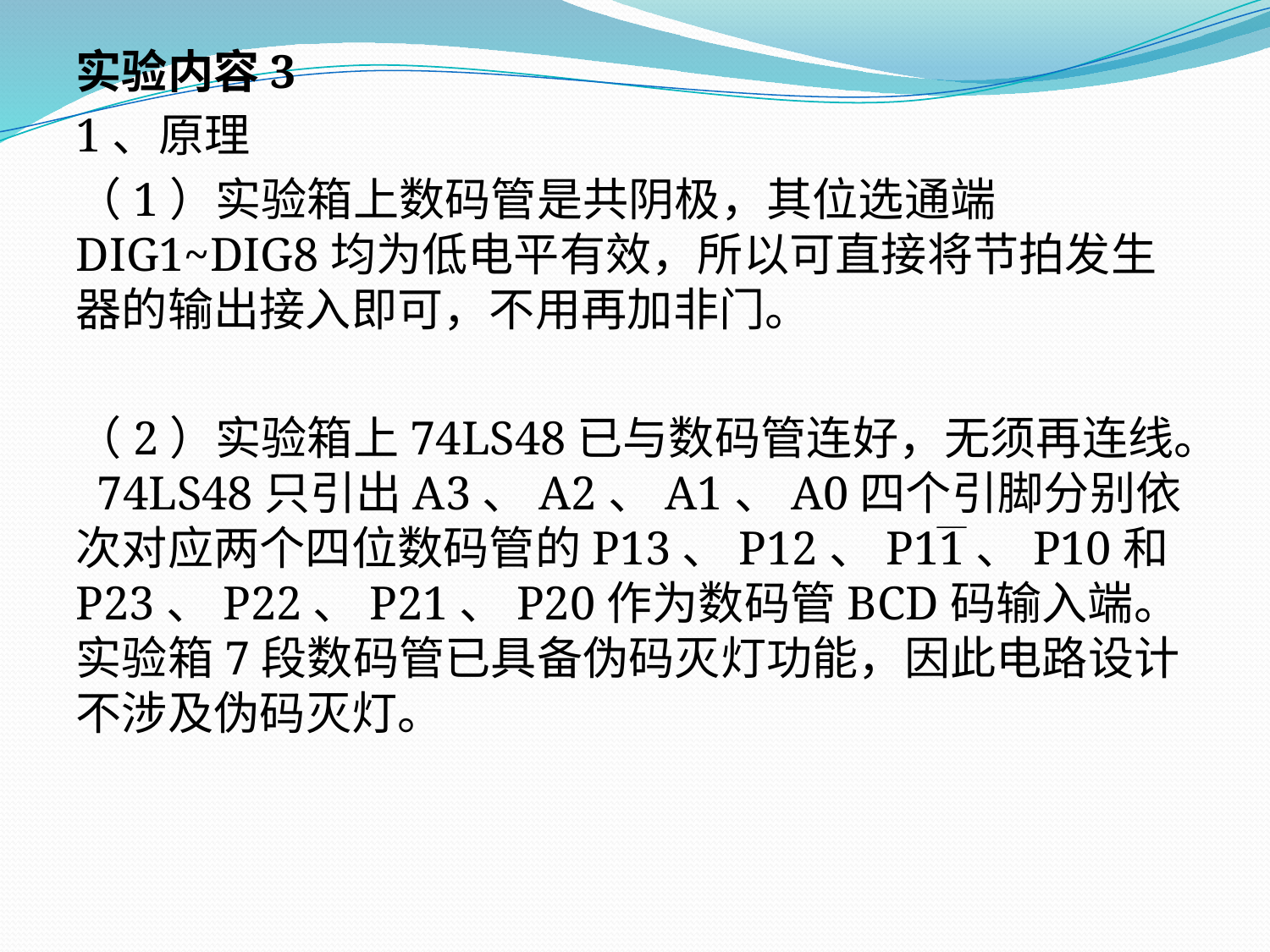

实验内容3
1、原理
（1）实验箱上数码管是共阴极，其位选通端DIG1~DIG8均为低电平有效，所以可直接将节拍发生器的输出接入即可，不用再加非门。

（2）实验箱上74LS48已与数码管连好，无须再连线。 74LS48只引出A3、A2、A1、A0四个引脚分别依次对应两个四位数码管的P13、P12、P11、P10和P23、P22、P21、P20作为数码管BCD码输入端。实验箱7段数码管已具备伪码灭灯功能，因此电路设计不涉及伪码灭灯。